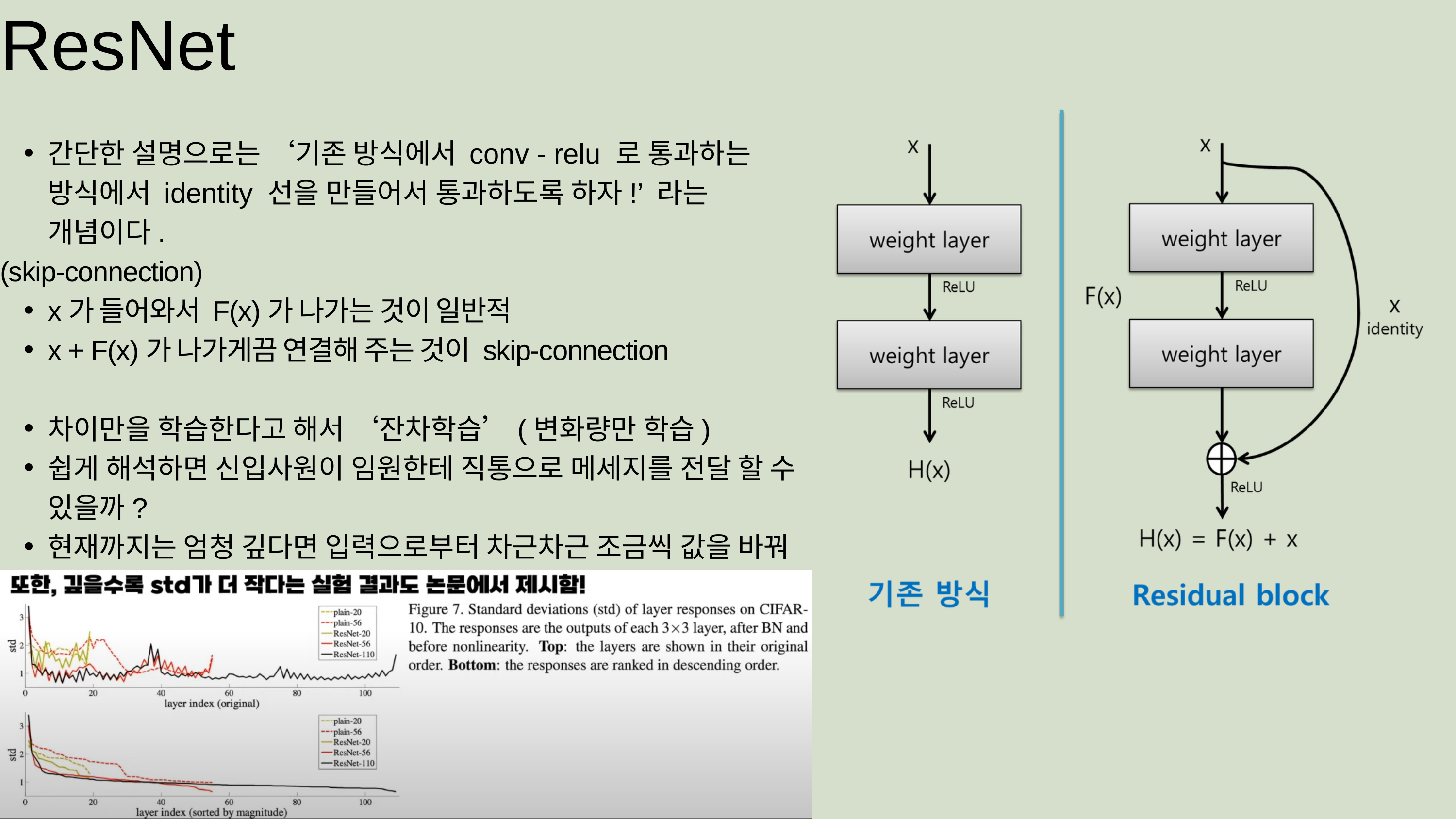

ResNet

간단한 설명으로는 ‘기존 방식에서 conv - relu 로 통과하는 방식에서 identity 선을 만들어서 통과하도록 하자!’ 라는 개념이다.
(skip-connection)
x가 들어와서 F(x)가 나가는 것이 일반적
x + F(x)가 나가게끔 연결해 주는 것이 skip-connection

차이만을 학습한다고 해서 ‘잔차학습’(변화량만 학습)
쉽게 해석하면 신입사원이 임원한테 직통으로 메세지를 전달 할 수 있을까?
현재까지는 엄청 깊다면 입력으로부터 차근차근 조금씩 값을 바꿔 나가는 것이 이상적일 것이다.